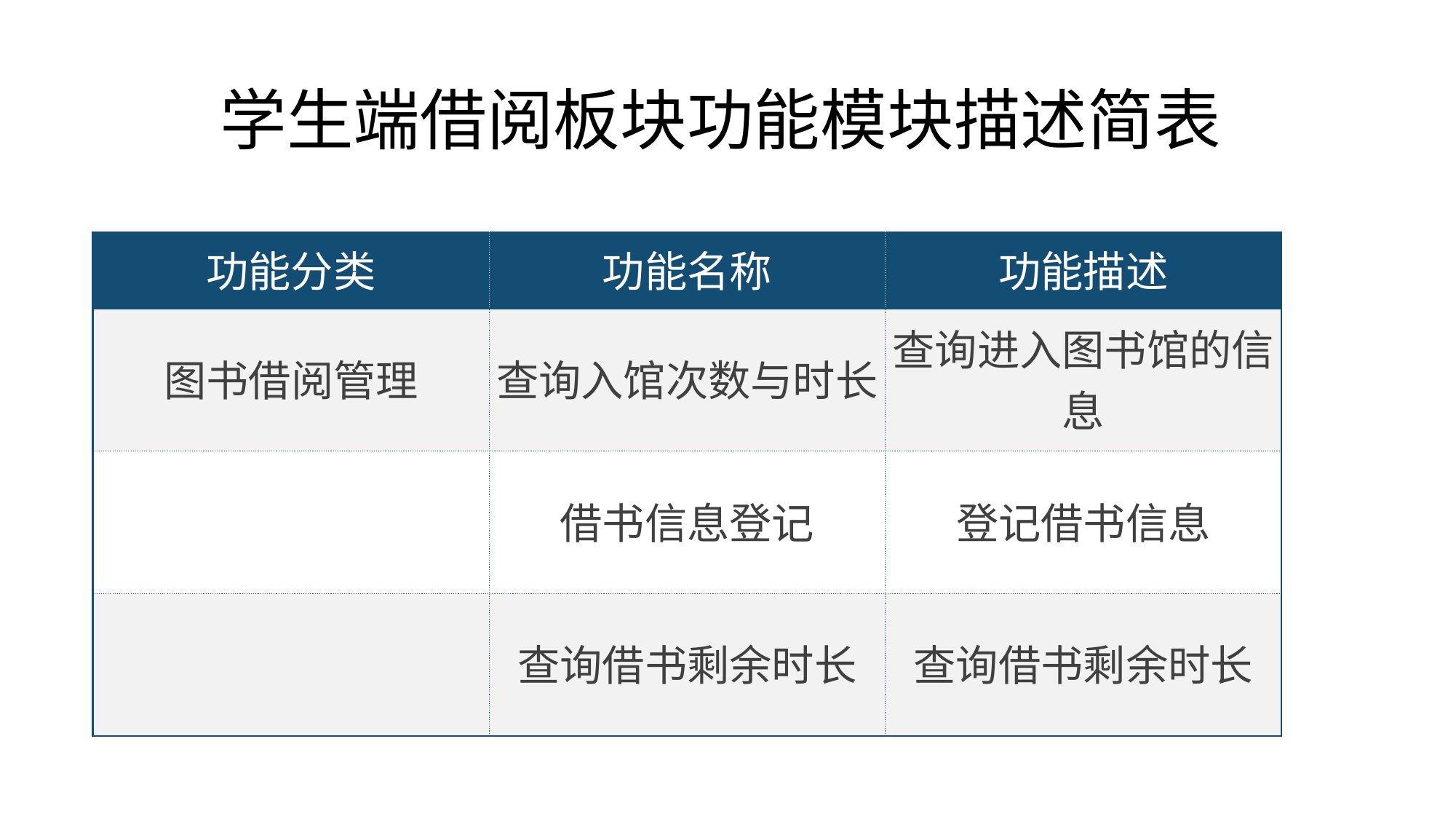

# 学生端借阅板块功能模块描述简表
| 功能分类 | 功能名称 | 功能描述 |
| --- | --- | --- |
| 图书借阅管理 | 查询入馆次数与时长 | 查询进入图书馆的信息 |
|  | 借书信息登记 | 登记借书信息 |
|  | 查询借书剩余时长 | 查询借书剩余时长 |